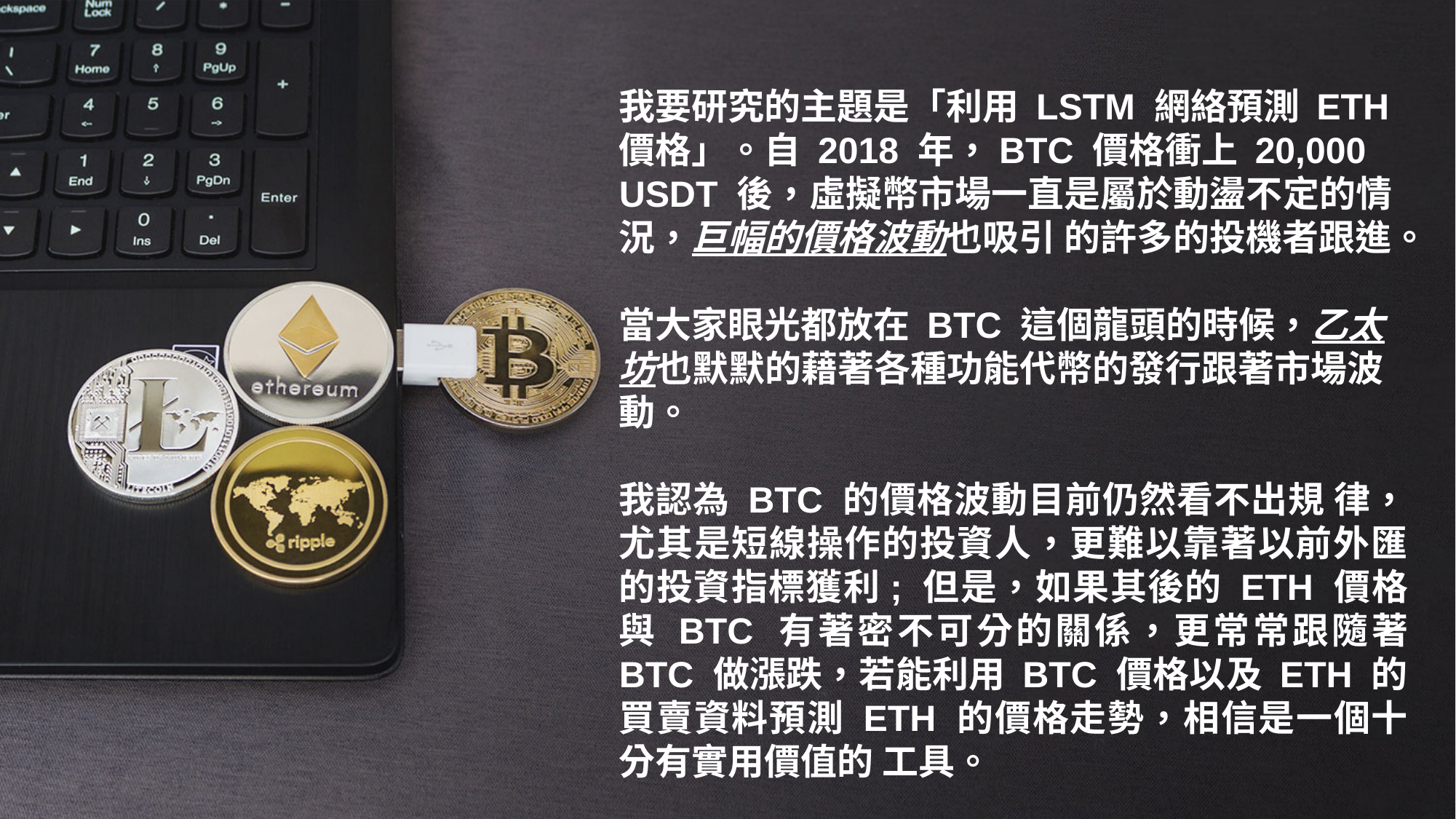

我要研究的主題是「利用 LSTM 網絡預測 ETH 價格」。自 2018 年，BTC 價格衝上 20,000 USDT 後，虛擬幣市場一直是屬於動盪不定的情況，巨幅的價格波動也吸引 的許多的投機者跟進。

當大家眼光都放在 BTC 這個龍頭的時候，乙太坊也默默的藉著各種功能代幣的發行跟著市場波動。

我認為 BTC 的價格波動目前仍然看不出規 律，尤其是短線操作的投資人，更難以靠著以前外匯的投資指標獲利; 但是，如果其後的 ETH 價格與 BTC 有著密不可分的關係，更常常跟隨著 BTC 做漲跌，若能利用 BTC 價格以及 ETH 的買賣資料預測 ETH 的價格走勢，相信是一個十分有實用價值的 工具。